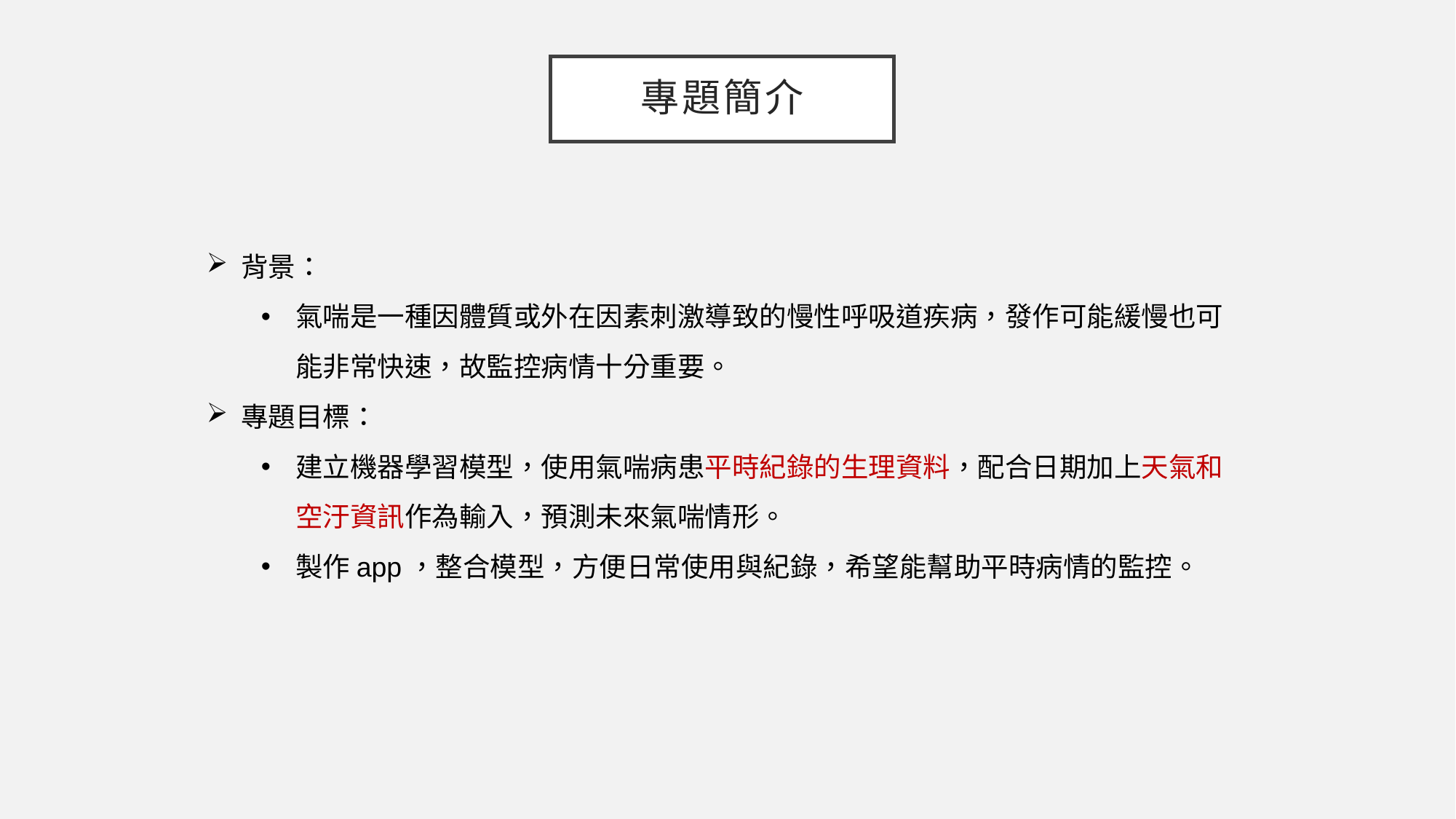

# 專題簡介
背景：
氣喘是一種因體質或外在因素刺激導致的慢性呼吸道疾病，發作可能緩慢也可能非常快速，故監控病情十分重要。
專題目標：
建立機器學習模型，使用氣喘病患平時紀錄的生理資料，配合日期加上天氣和空汙資訊作為輸入，預測未來氣喘情形。
製作app，整合模型，方便日常使用與紀錄，希望能幫助平時病情的監控。